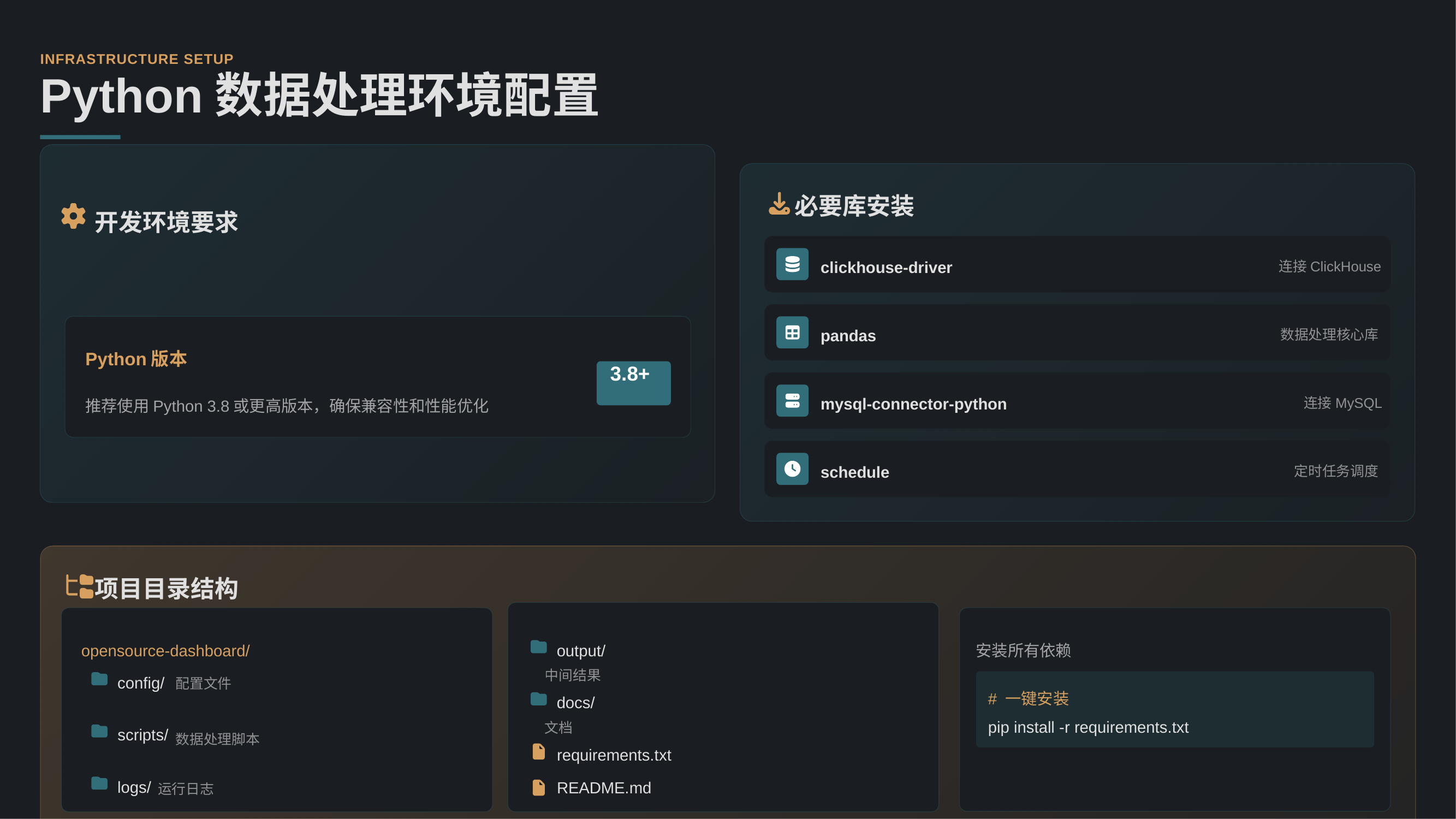

INFRASTRUCTURE SETUP
Python数据处理环境配置

必要库安装

开发环境要求

clickhouse-driver
连接ClickHouse

pandas
数据处理核心库

Python版本
3.8+

mysql-connector-python
连接MySQL
推荐使用Python 3.8或更高版本，确保兼容性和性能优化

schedule
定时任务调度

项目目录结构

opensource-dashboard/
output/
安装所有依赖

中间结果
config/
配置文件

# 一键安装
docs/

pip install -r requirements.txt
文档
scripts/

数据处理脚本
requirements.txt

logs/
README.md

运行日志